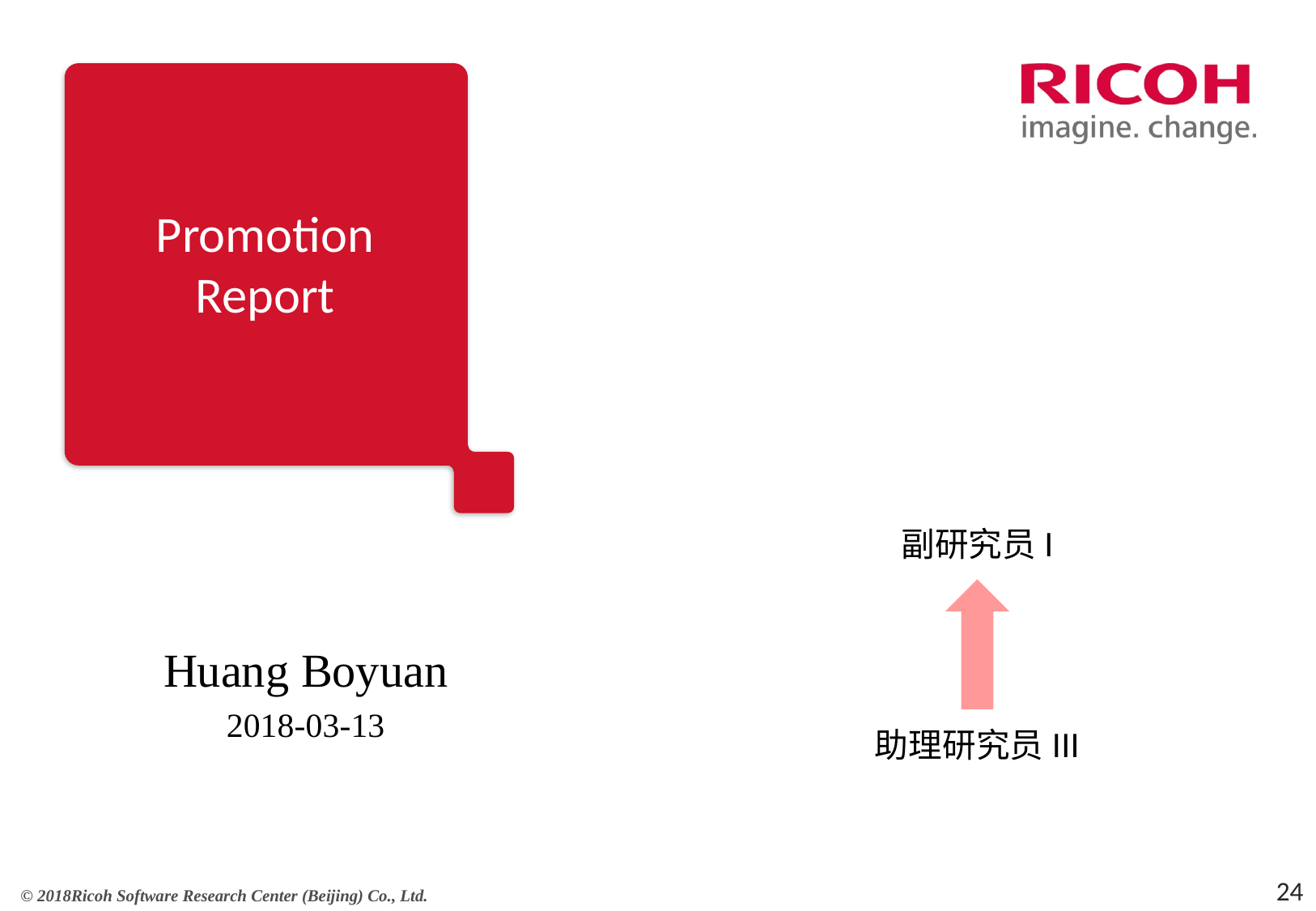

# Promotion Report
副研究员I

Huang Boyuan
2018-03-13

助理研究员III
24
© 2018Ricoh Software Research Center (Beijing) Co., Ltd.